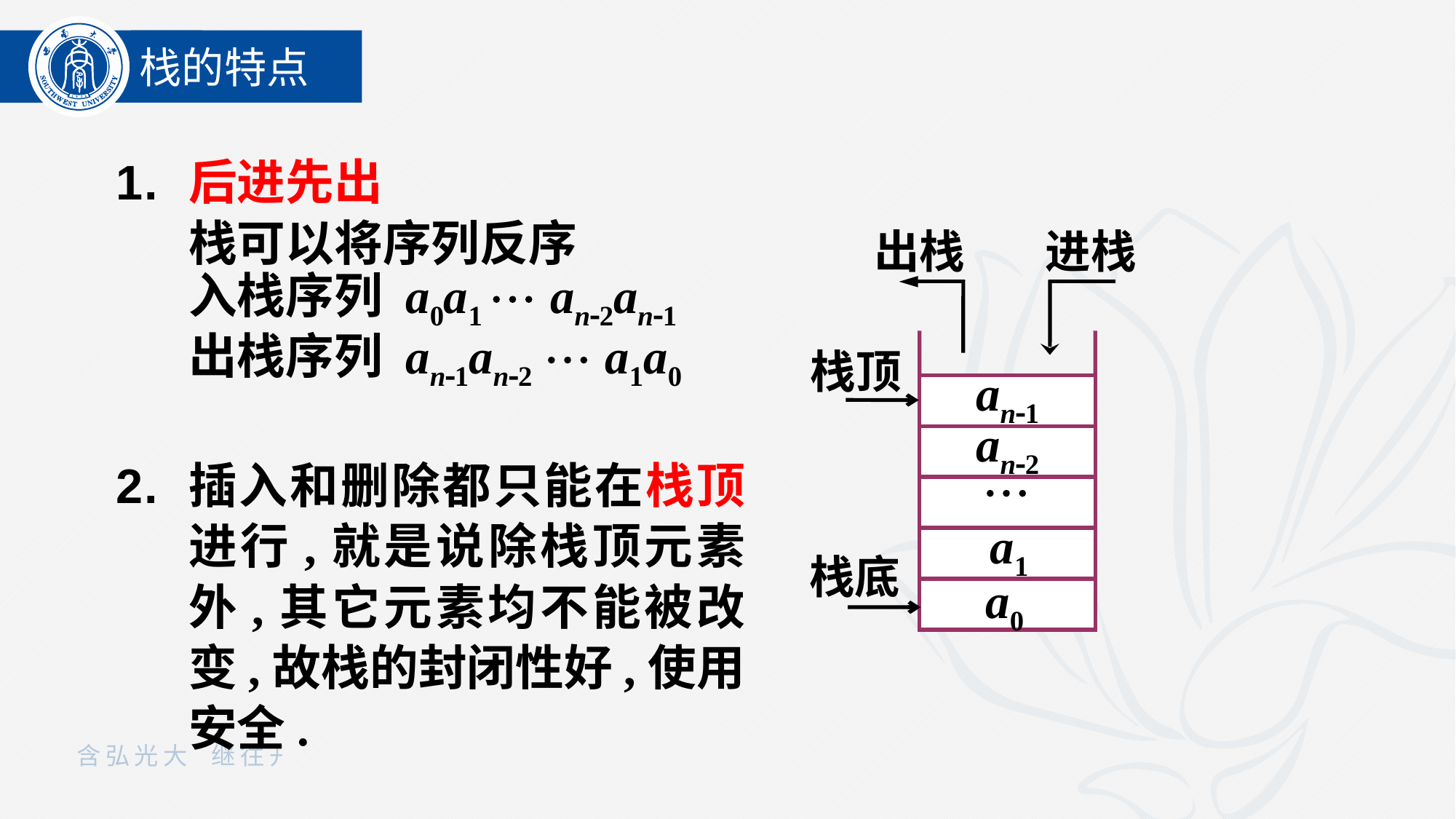

栈的特点

后进先出
栈可以将序列反序
入栈序列 a0a1 … an−2an−1
出栈序列 an−1an−2 … a1a0

插入和删除都只能在栈顶进行,就是说除栈顶元素外,其它元素均不能被改变,故栈的封闭性好,使用安全.
出栈
进栈

栈顶
an−1
an−2
…
a1
栈底
a0